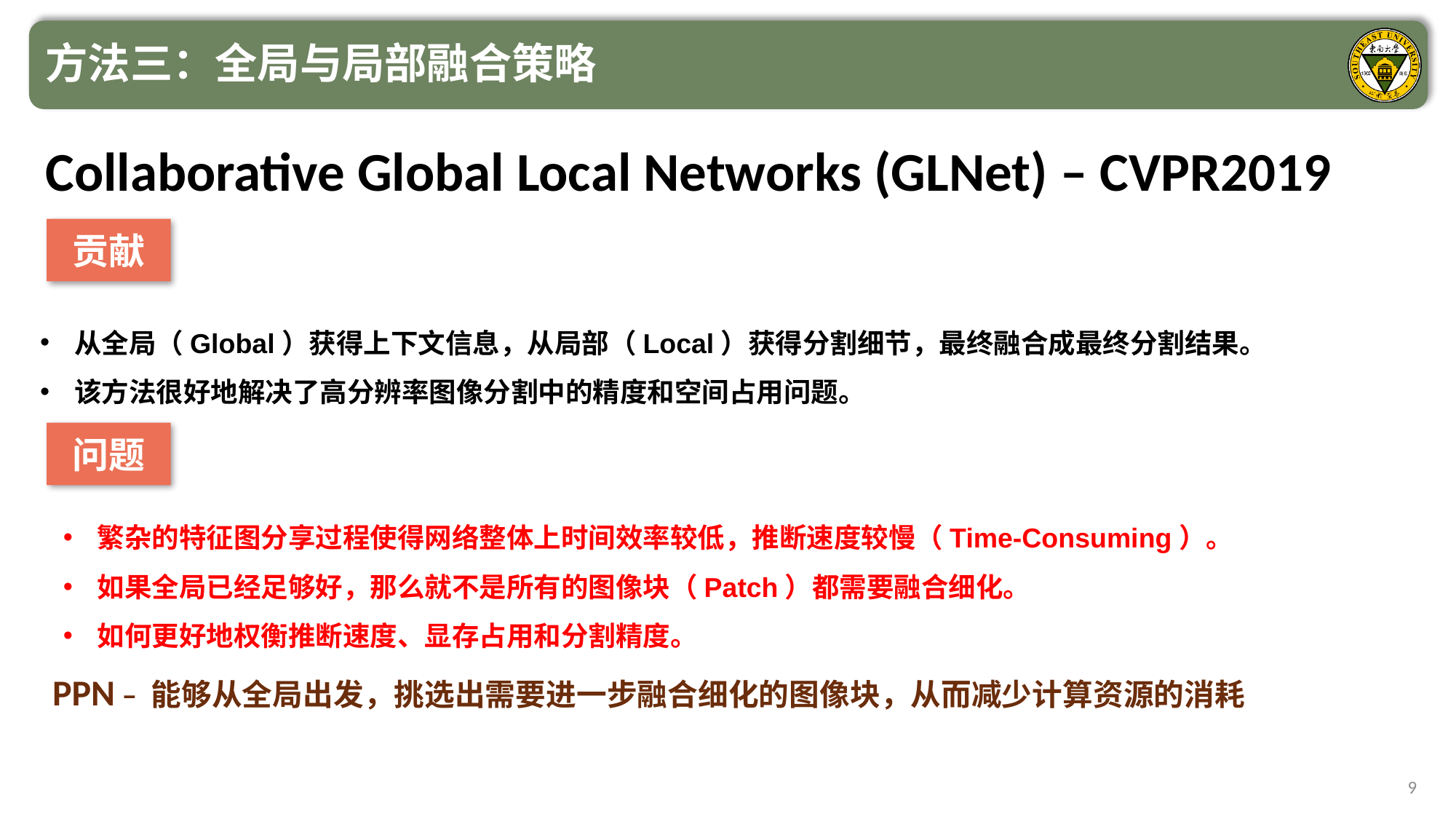

方法三：全局与局部融合策略
Collaborative Global Local Networks (GLNet) – CVPR2019
贡献
从全局（Global）获得上下文信息，从局部（Local）获得分割细节，最终融合成最终分割结果。
该方法很好地解决了高分辨率图像分割中的精度和空间占用问题。
问题
繁杂的特征图分享过程使得网络整体上时间效率较低，推断速度较慢（Time-Consuming）。
如果全局已经足够好，那么就不是所有的图像块（Patch）都需要融合细化。
如何更好地权衡推断速度、显存占用和分割精度。
 PPN – 能够从全局出发，挑选出需要进一步融合细化的图像块，从而减少计算资源的消耗
9